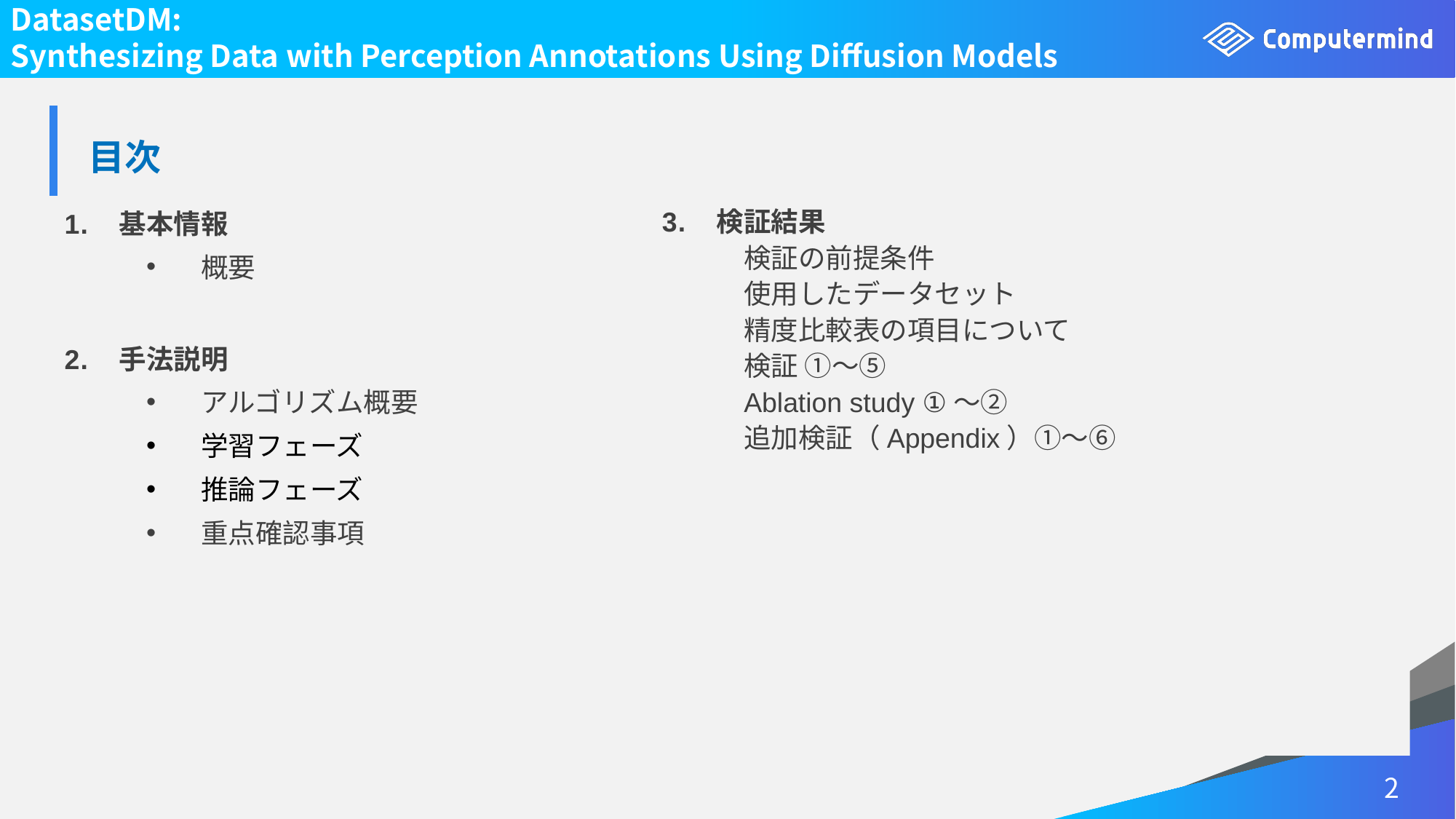

# DatasetDM: Synthesizing Data with Perception Annotations Using Diffusion Models
| 目次 |
| --- |
検証結果
検証の前提条件
使用したデータセット
精度比較表の項目について
検証 ①～⑤
Ablation study ①～②
追加検証（Appendix）①～⑥
基本情報
概要

手法説明
アルゴリズム概要
学習フェーズ
推論フェーズ
重点確認事項
2